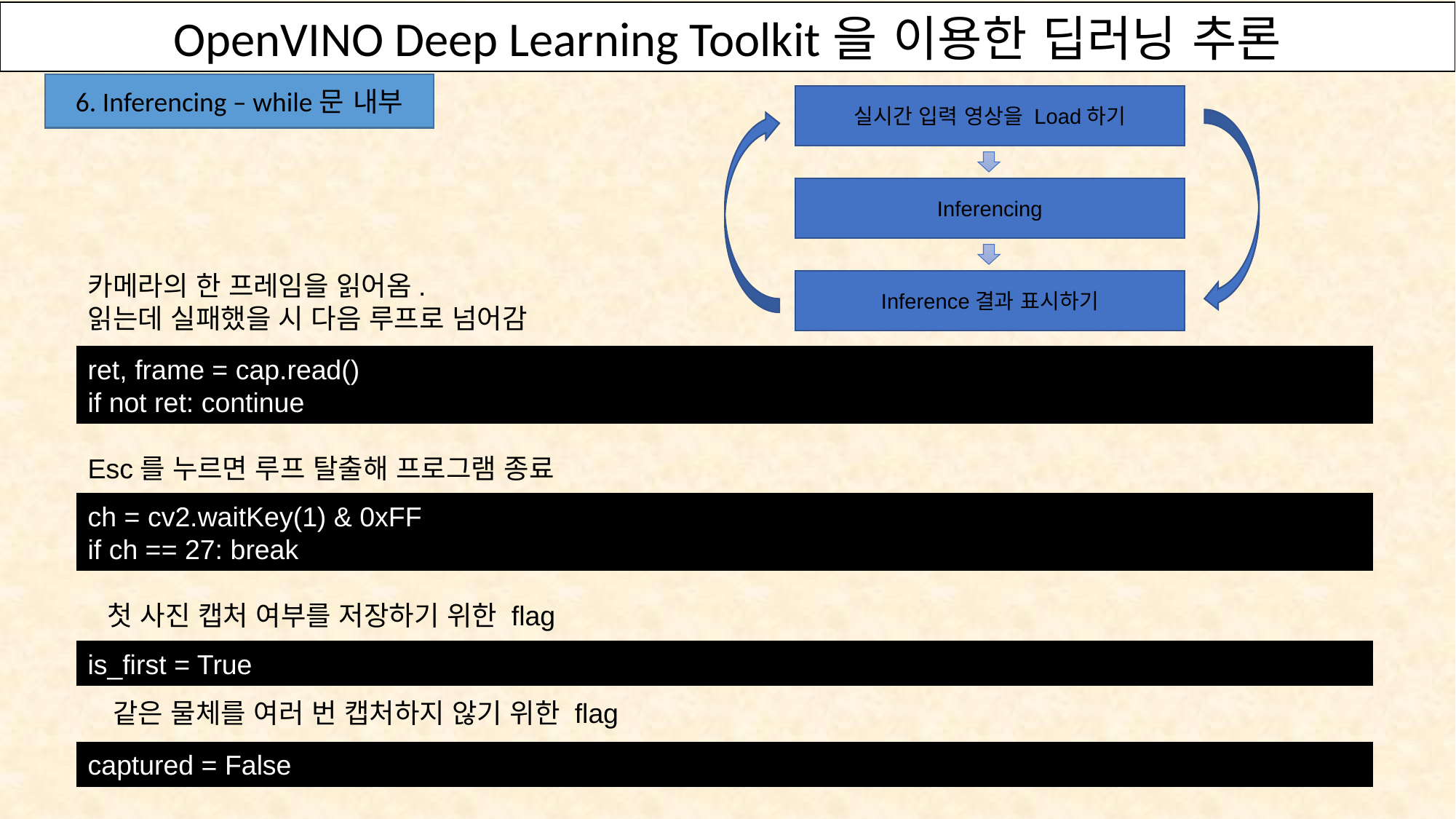

OpenVINO Deep Learning Toolkit을 이용한 딥러닝 추론
6. Inferencing – while문 내부
실시간 입력 영상을 Load하기

Inferencing

카메라의 한 프레임을 읽어옴.
읽는데 실패했을 시 다음 루프로 넘어감
Inference결과 표시하기
ret, frame = cap.read()
if not ret: continue
Esc를 누르면 루프 탈출해 프로그램 종료
ch = cv2.waitKey(1) & 0xFF
if ch == 27: break
첫 사진 캡처 여부를 저장하기 위한 flag
is_first = True
같은 물체를 여러 번 캡처하지 않기 위한 flag
captured = False